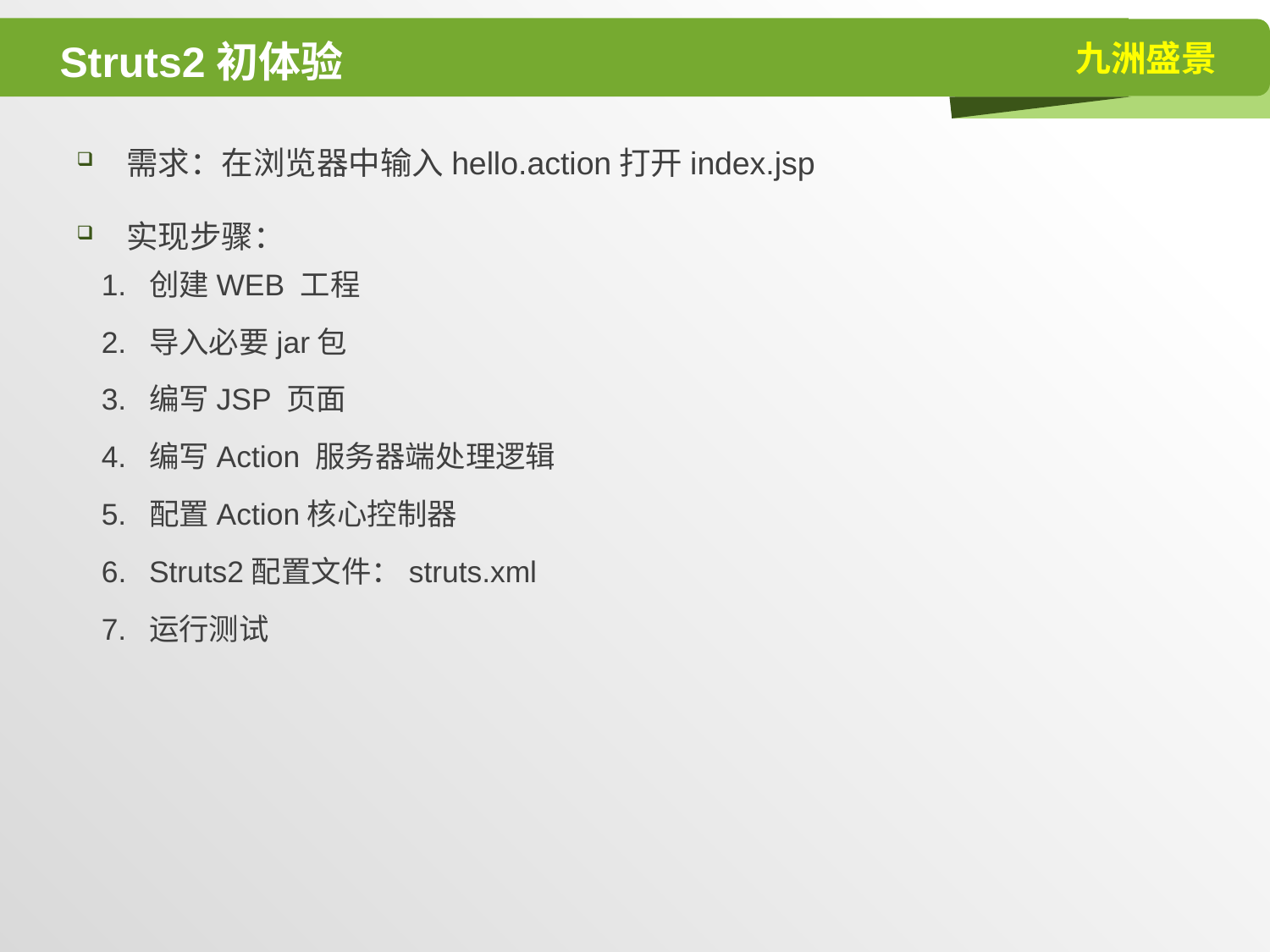

# Struts2初体验
需求：在浏览器中输入hello.action打开index.jsp
实现步骤：
创建WEB 工程
导入必要jar包
编写JSP 页面
编写Action 服务器端处理逻辑
配置Action核心控制器
Struts2配置文件：struts.xml
运行测试